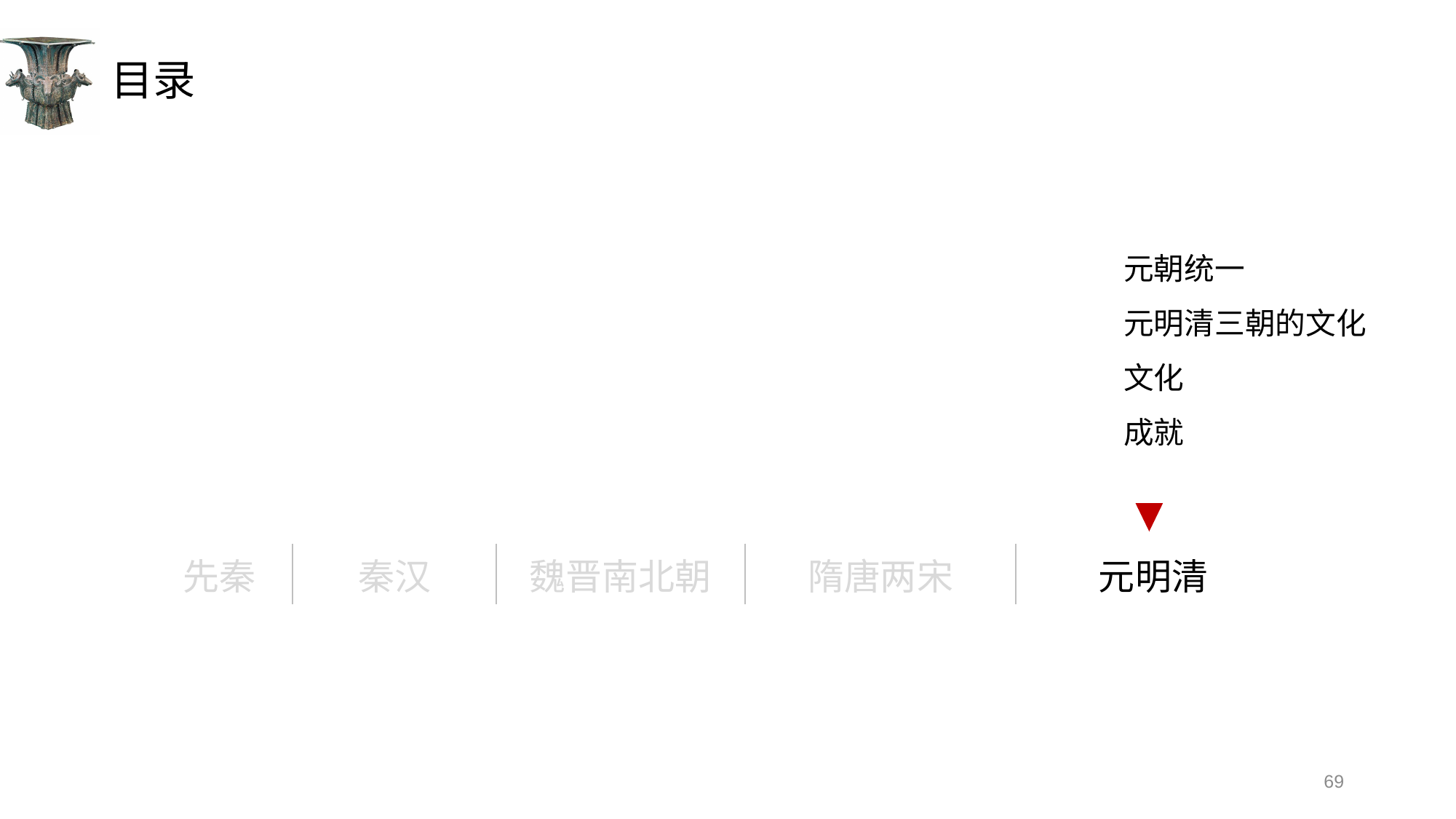

# 目录
元朝统一
元明清三朝的文化
文化
成就

| 先秦 | 秦汉 | 魏晋南北朝 | 隋唐两宋 | 元明清 |
| --- | --- | --- | --- | --- |
69
69